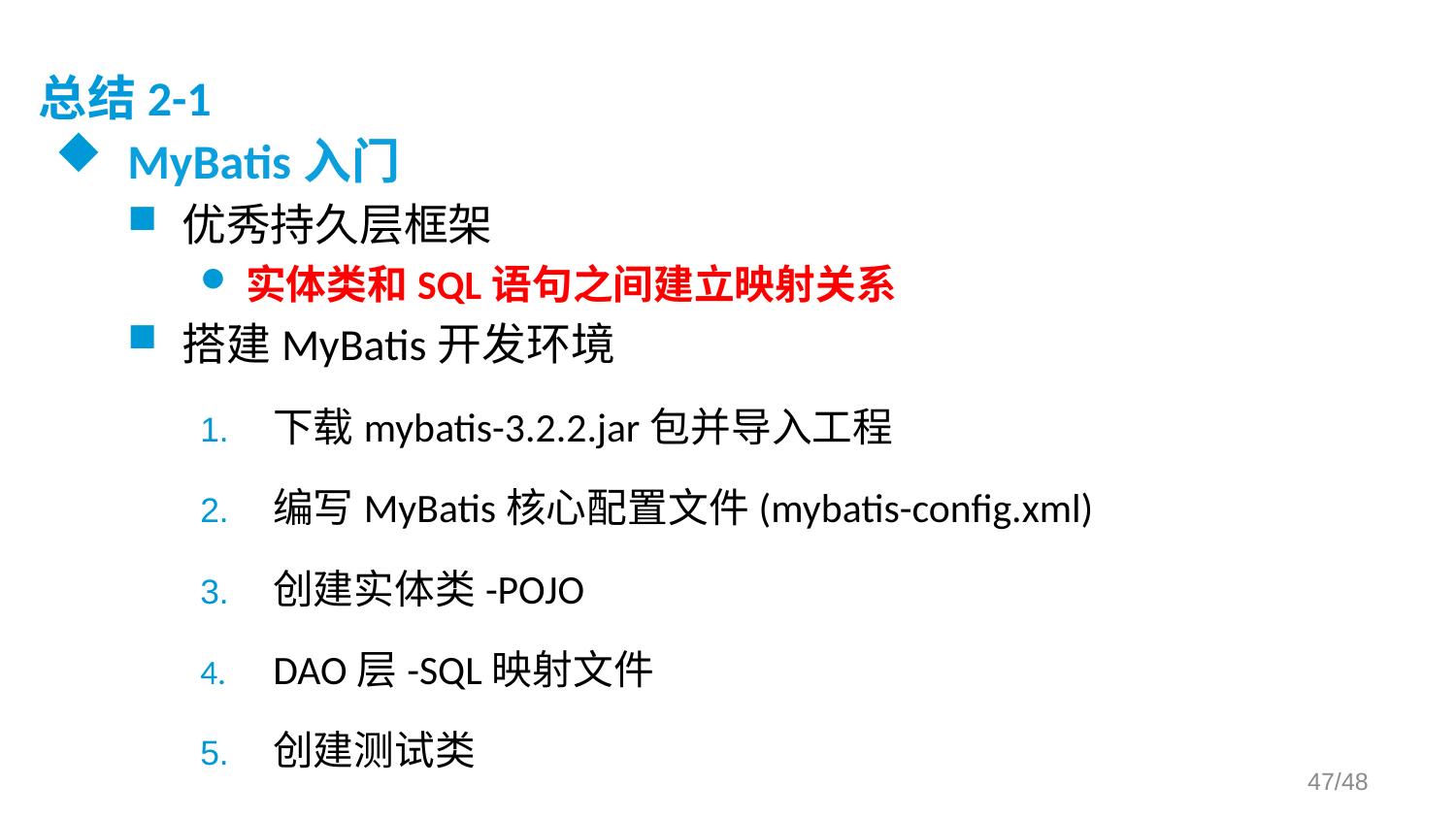

# 总结2-1
MyBatis入门
优秀持久层框架
实体类和SQL语句之间建立映射关系
搭建MyBatis开发环境
下载mybatis-3.2.2.jar包并导入工程
编写MyBatis核心配置文件(mybatis-config.xml)
创建实体类-POJO
DAO层-SQL映射文件
创建测试类

47/48